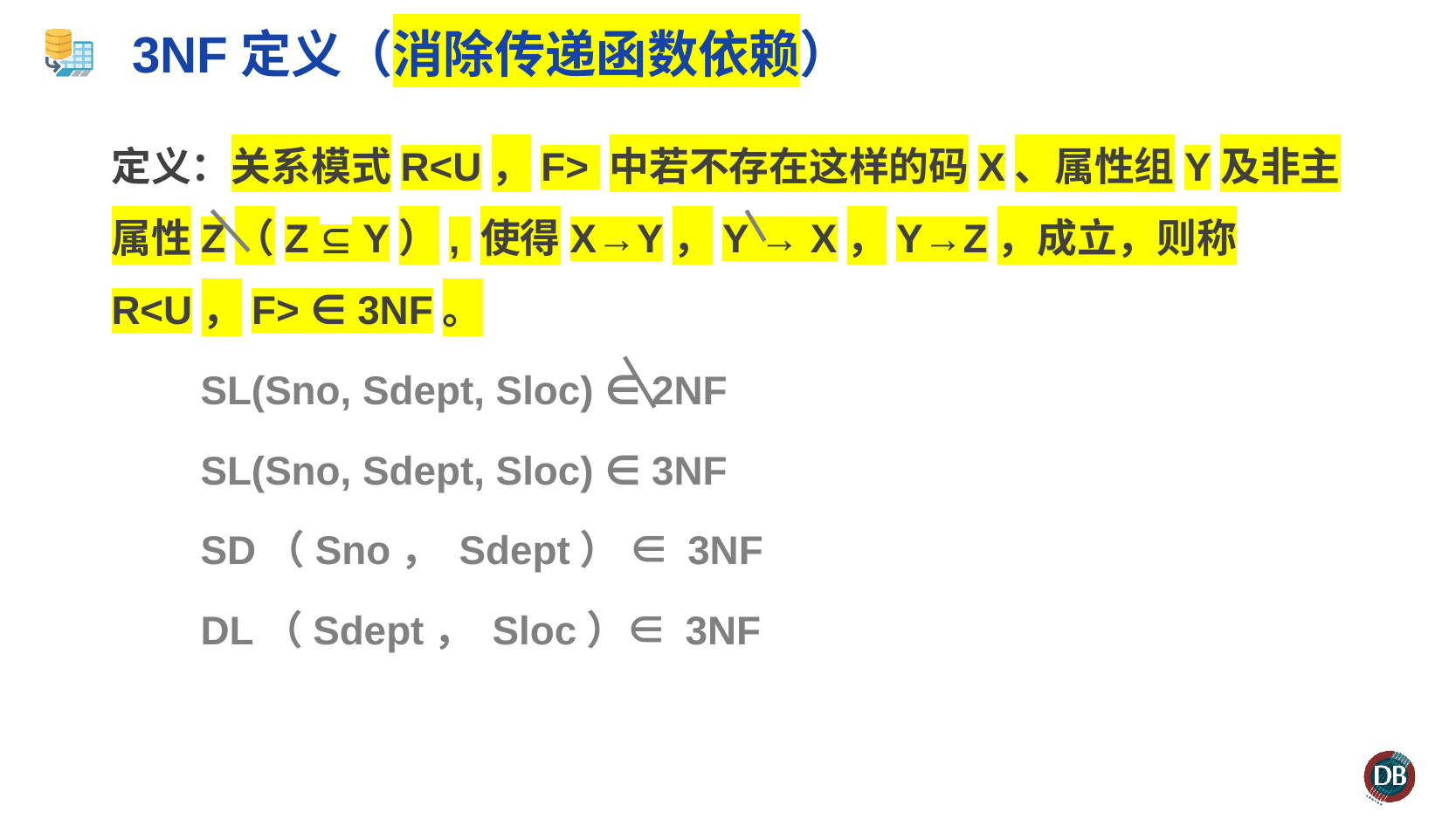

# 3NF定义（消除传递函数依赖）
定义：关系模式R<U，F> 中若不存在这样的码X、属性组Y及非主属性Z（Z ⊆ Y）, 使得X→Y，Y → X，Y→Z，成立，则称R<U，F> ∈ 3NF。
        SL(Sno, Sdept, Sloc) ∈ 2NF
        SL(Sno, Sdept, Sloc) ∈ 3NF
        SD（Sno， Sdept） ∈ 3NF
        DL（Sdept， Sloc）∈ 3NF